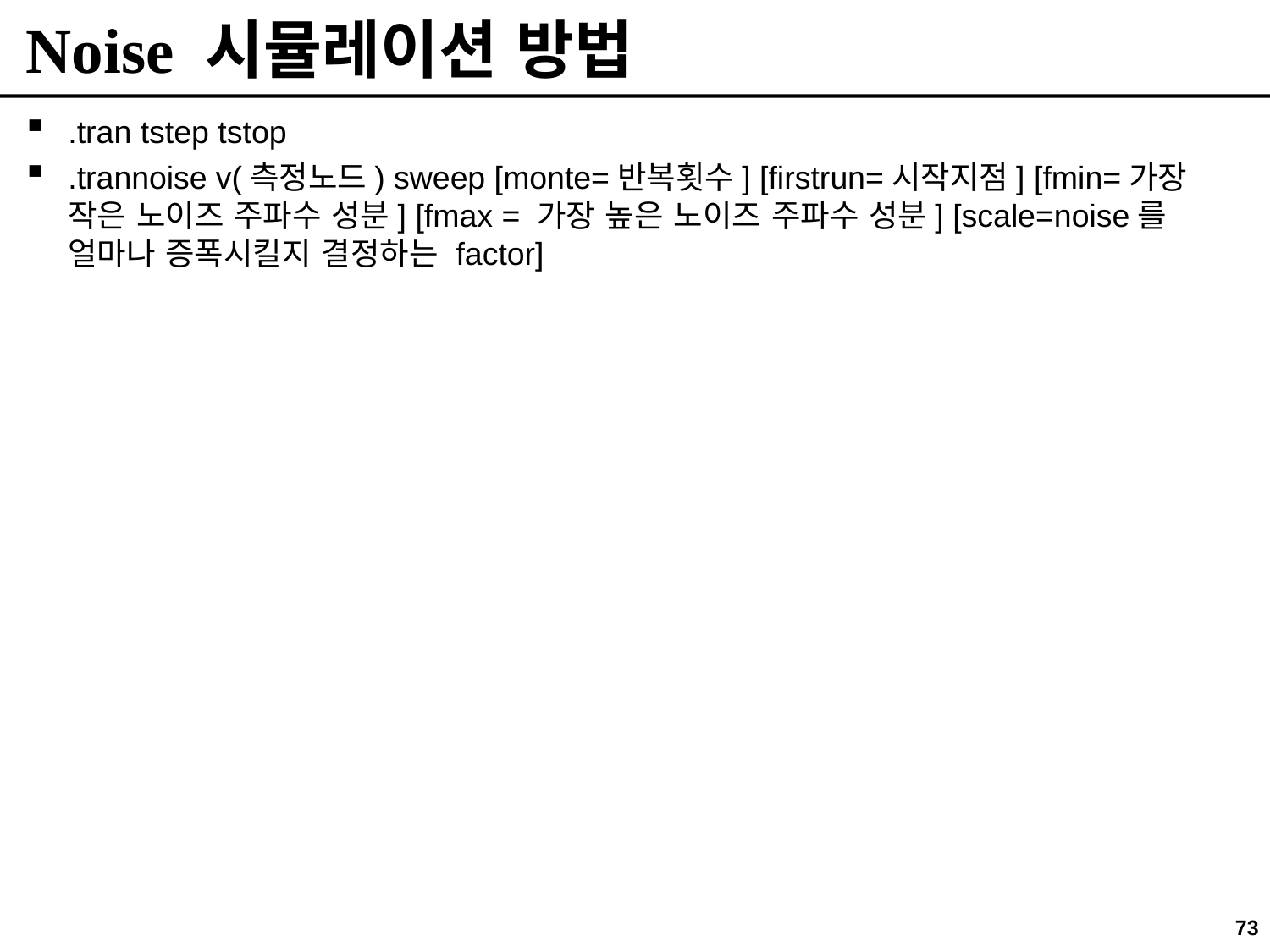

# Noise 시뮬레이션 방법
.tran tstep tstop
.trannoise v(측정노드) sweep [monte=반복횟수] [firstrun=시작지점] [fmin=가장 작은 노이즈 주파수 성분] [fmax = 가장 높은 노이즈 주파수 성분] [scale=noise를 얼마나 증폭시킬지 결정하는 factor]